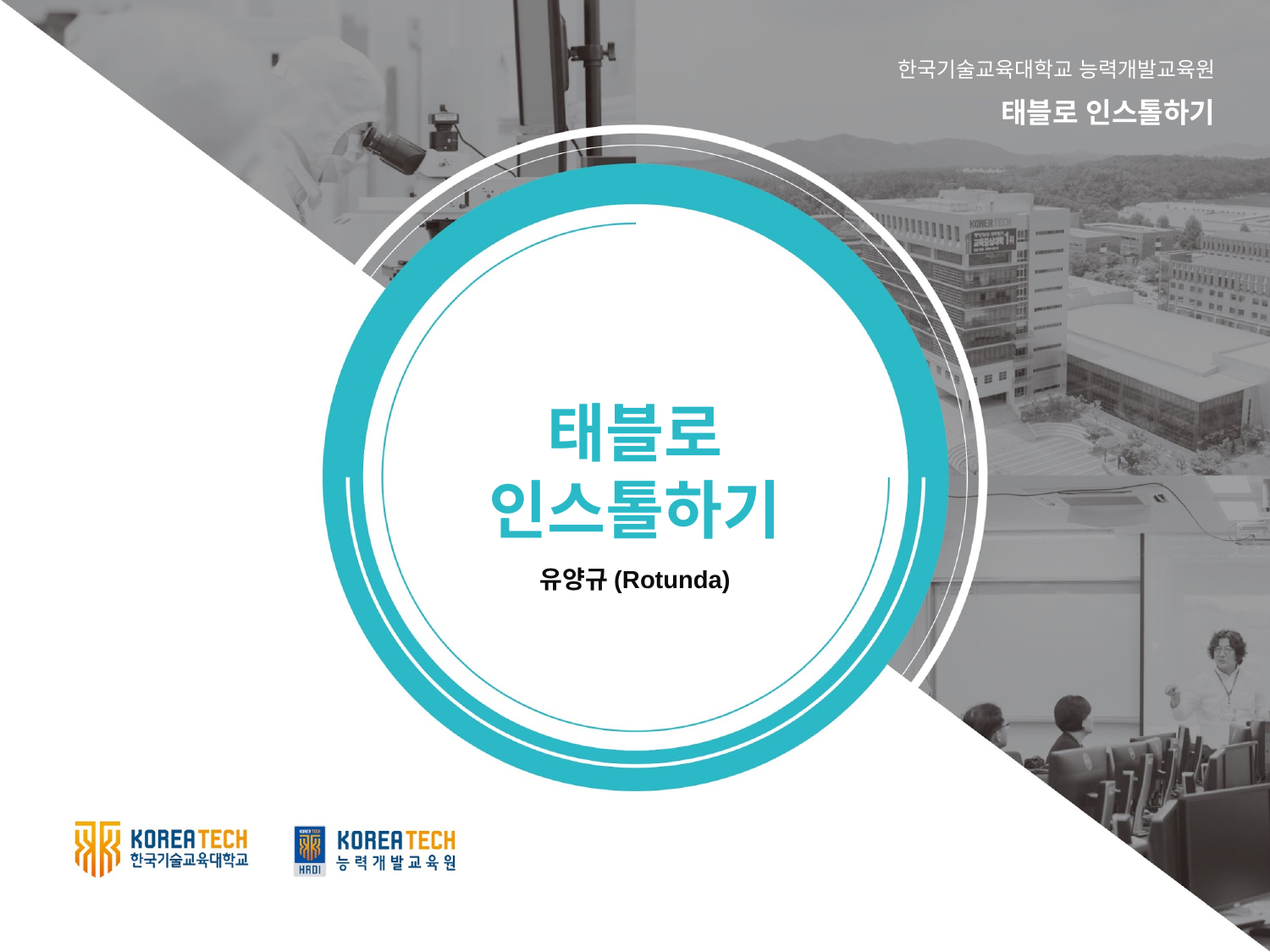

한국기술교육대학교 능력개발교육원
태블로 인스톨하기
태블로 인스톨하기
유양규(Rotunda)